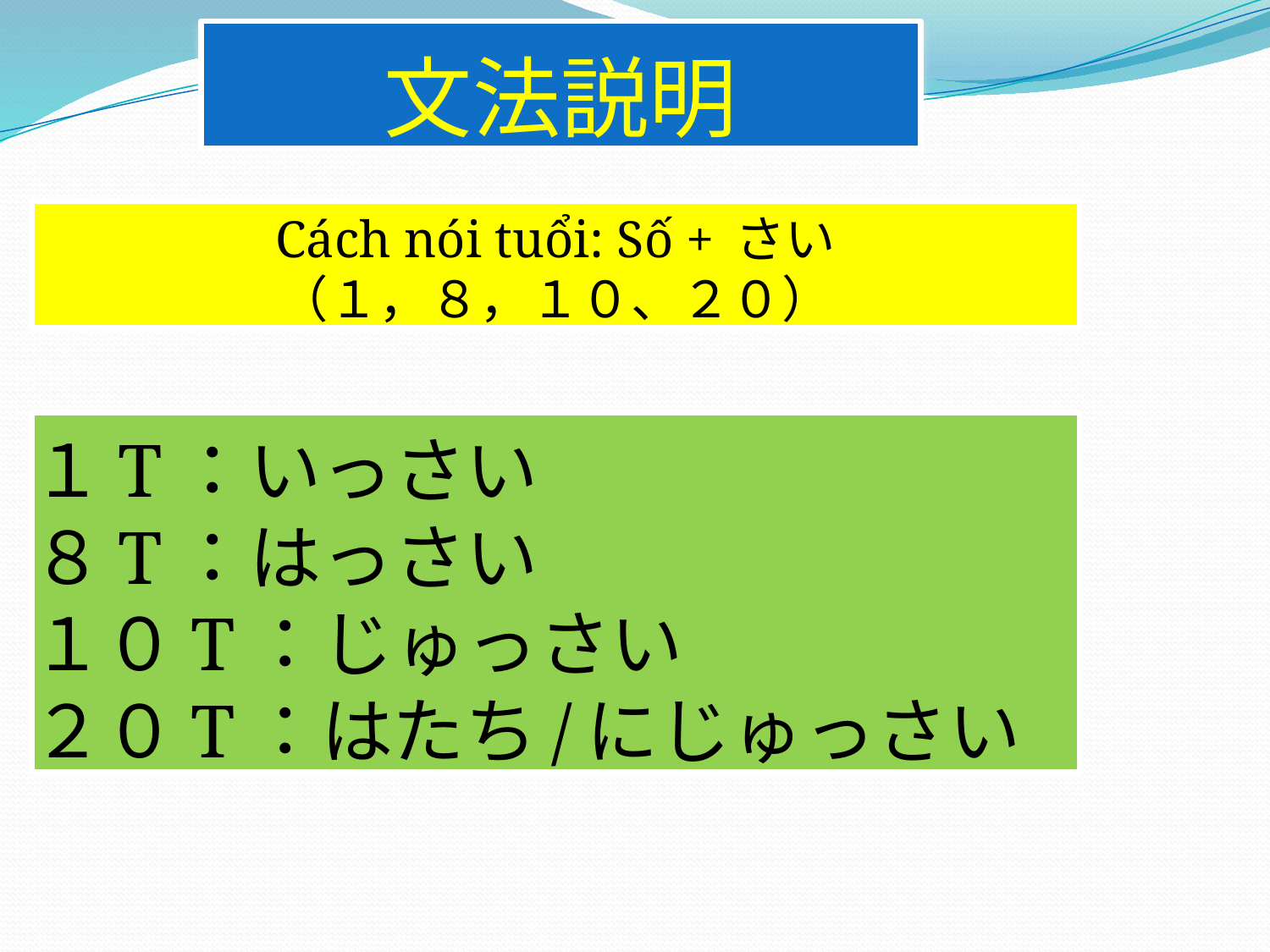

# 文法説明
Cách nói tuổi: Số + さい
（１，８，１０、２０）
１T：いっさい
８T：はっさい
１０T：じゅっさい
２０T：はたち/にじゅっさい